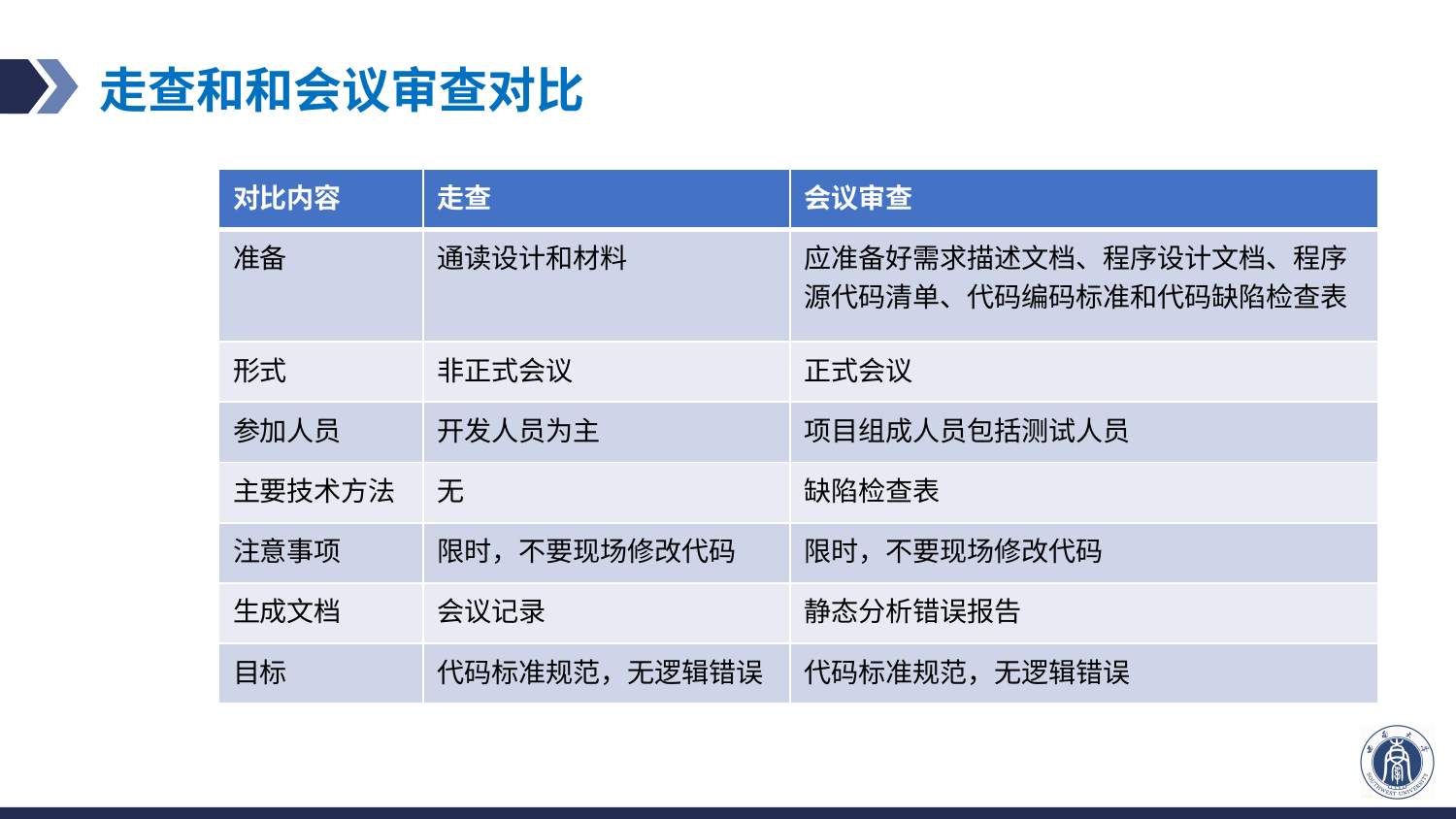

# 走查和和会议审查对比
| 对比内容 | 走查 | 会议审查 |
| --- | --- | --- |
| 准备 | 通读设计和材料 | 应准备好需求描述文档、程序设计文档、程序源代码清单、代码编码标准和代码缺陷检查表 |
| 形式 | 非正式会议 | 正式会议 |
| 参加人员 | 开发人员为主 | 项目组成人员包括测试人员 |
| 主要技术方法 | 无 | 缺陷检查表 |
| 注意事项 | 限时，不要现场修改代码 | 限时，不要现场修改代码 |
| 生成文档 | 会议记录 | 静态分析错误报告 |
| 目标 | 代码标准规范，无逻辑错误 | 代码标准规范，无逻辑错误 |